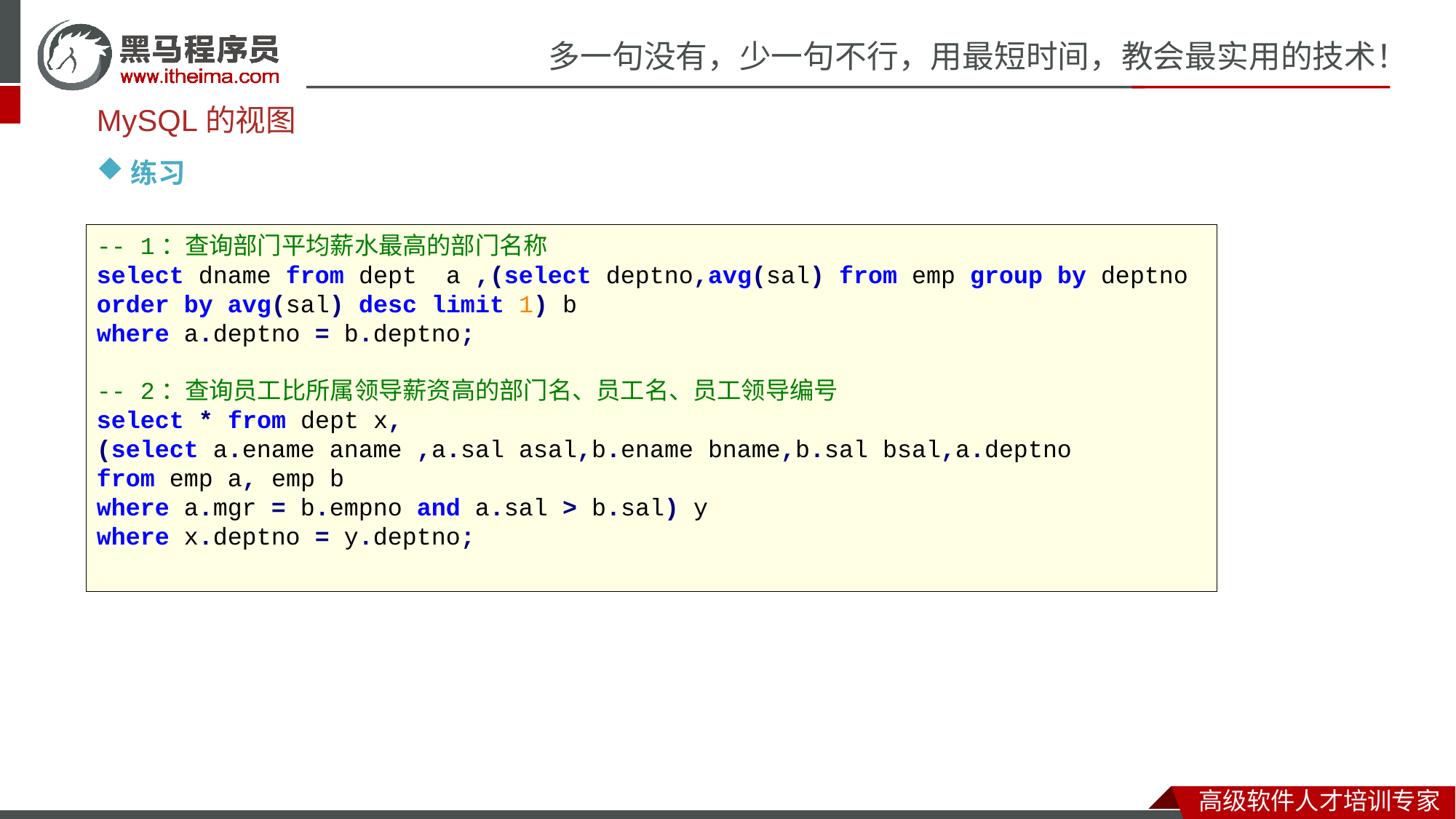

MySQL的视图
练习
-- 1：查询部门平均薪水最高的部门名称
select dname from dept  a ,(select deptno,avg(sal) from emp group by deptno order by avg(sal) desc limit 1) b
where a.deptno = b.deptno;

-- 2：查询员工比所属领导薪资高的部门名、员工名、员工领导编号
select * from dept x,
(select a.ename aname ,a.sal asal,b.ename bname,b.sal bsal,a.deptno
from emp a, emp b
where a.mgr = b.empno and a.sal > b.sal) y
where x.deptno = y.deptno;